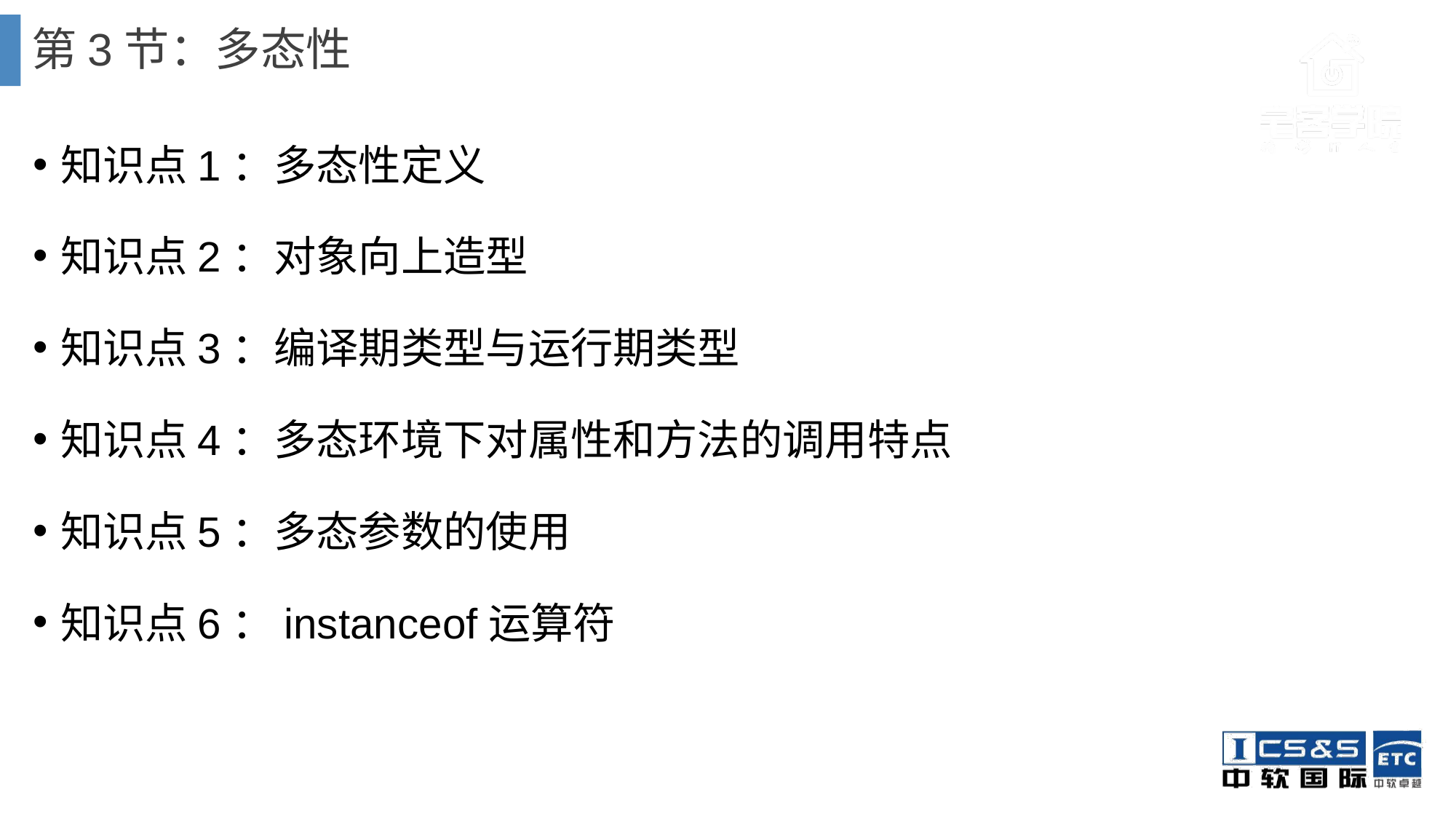

# 第3节：多态性
知识点1：多态性定义
知识点2：对象向上造型
知识点3：编译期类型与运行期类型
知识点4：多态环境下对属性和方法的调用特点
知识点5：多态参数的使用
知识点6：instanceof运算符